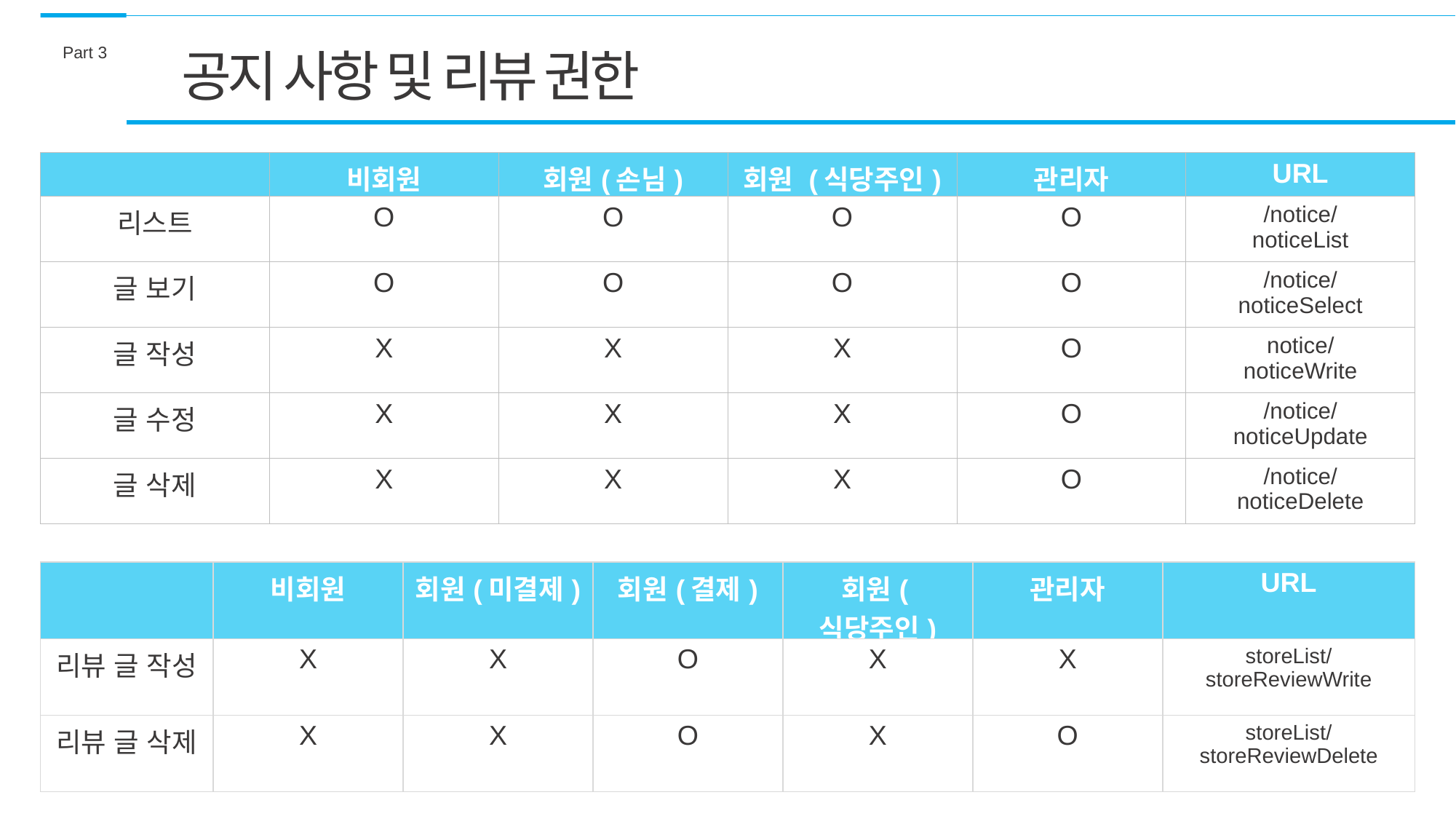

Part 3
공지 사항 및 리뷰 권한
|  | 비회원 | 회원(손님) | 회원 (식당주인) | 관리자 | URL |
| --- | --- | --- | --- | --- | --- |
| 리스트 | O | O | O | O | /notice/ noticeList |
| 글 보기 | O | O | O | O | /notice/ noticeSelect |
| 글 작성 | X | X | X | O | notice/ noticeWrite |
| 글 수정 | X | X | X | O | /notice/ noticeUpdate |
| 글 삭제 | X | X | X | O | /notice/ noticeDelete |
|  | 비회원 | 회원(미결제) | 회원(결제) | 회원(식당주인) | 관리자 | URL |
| --- | --- | --- | --- | --- | --- | --- |
| 리뷰 글 작성 | X | X | O | X | X | storeList/ storeReviewWrite |
| 리뷰 글 삭제 | X | X | O | X | O | storeList/ storeReviewDelete |